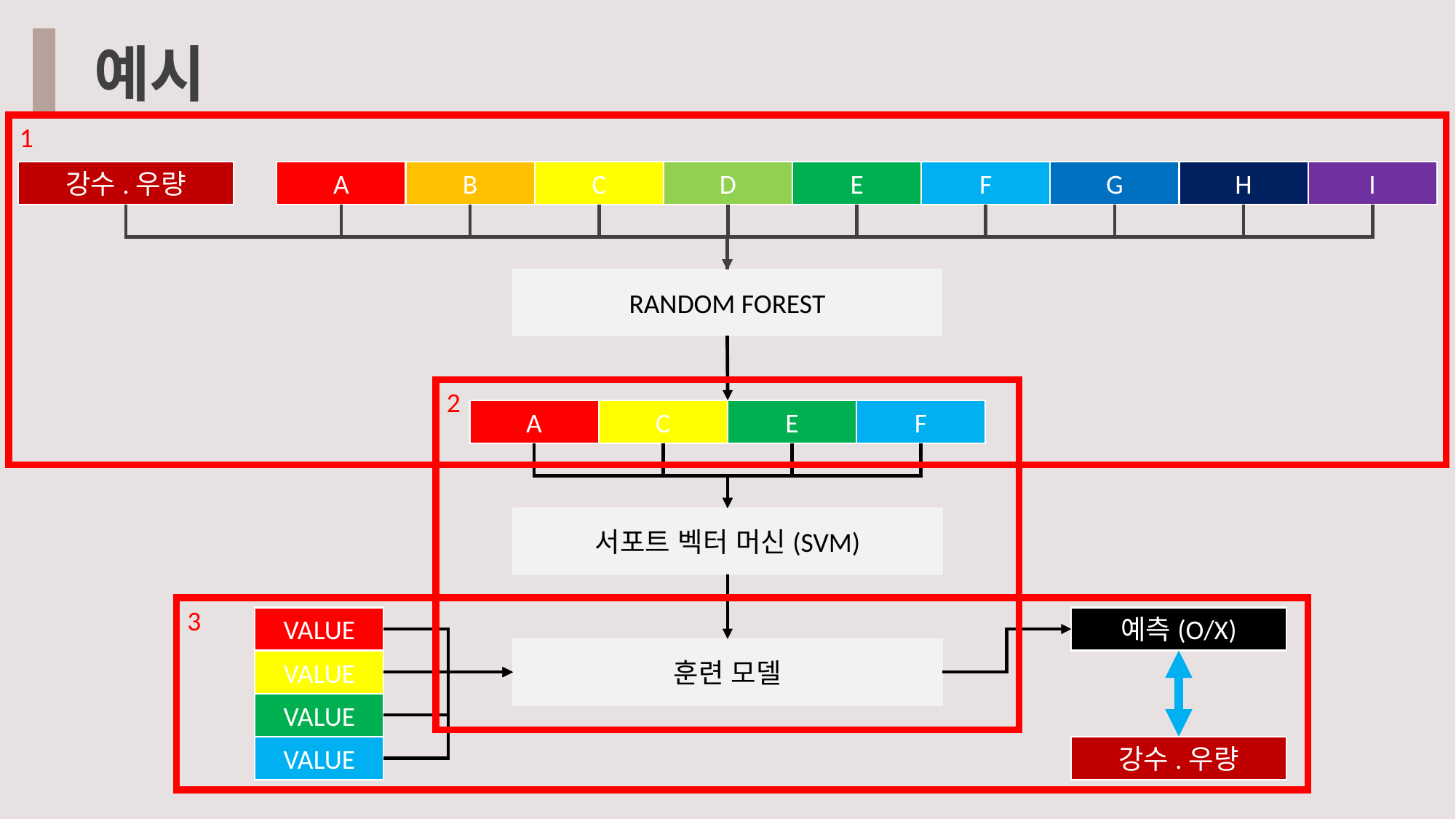

예시
1
강수.우량
A
B
C
D
E
F
G
H
I
RANDOM FOREST
2
A
C
E
F
서포트 벡터 머신(SVM)
3
VALUE
예측(O/X)
훈련 모델
VALUE
VALUE
VALUE
강수.우량